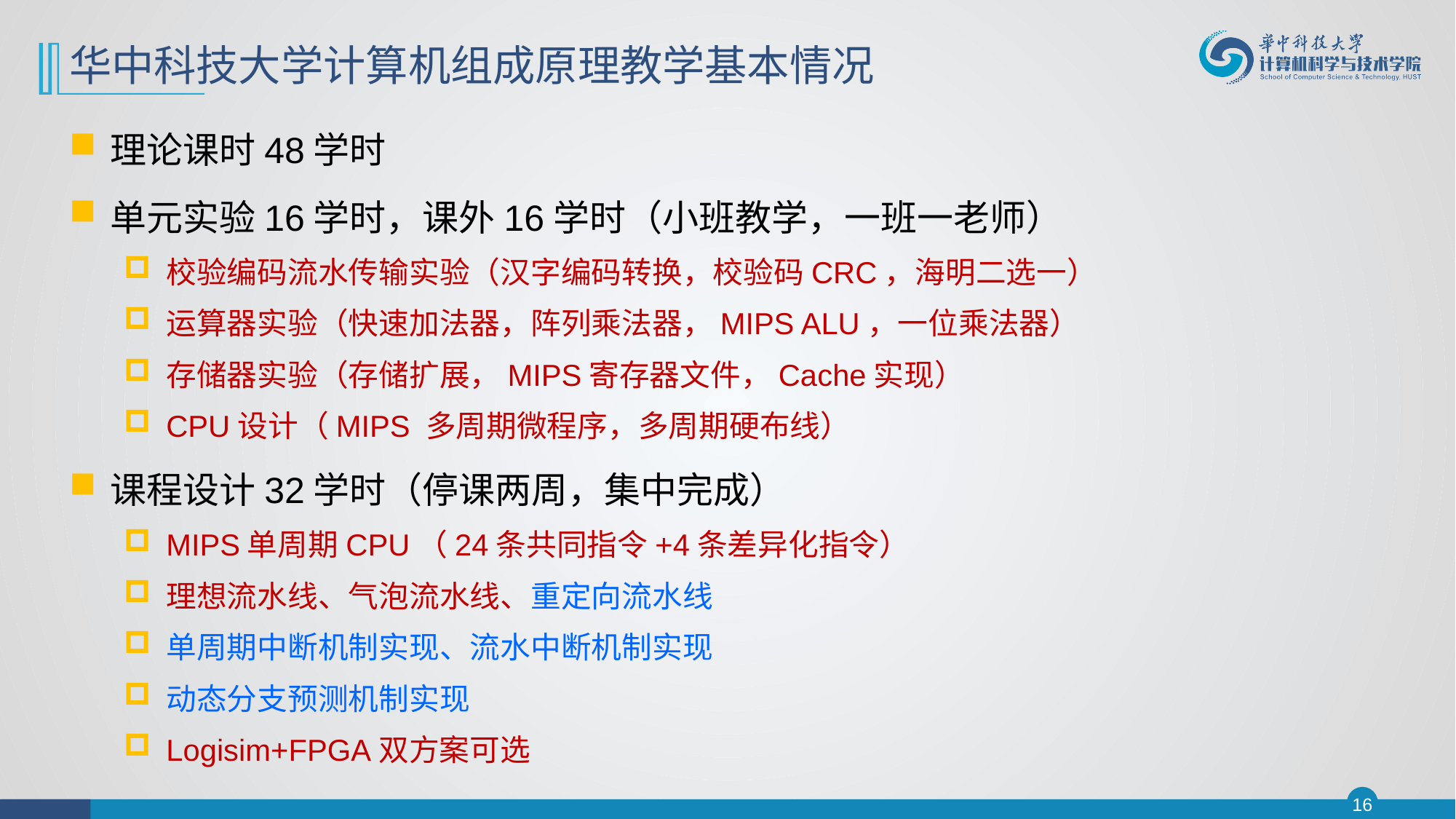

# 华中科技大学计算机组成原理教学基本情况
理论课时48学时
单元实验16学时，课外16学时（小班教学，一班一老师）
校验编码流水传输实验（汉字编码转换，校验码CRC，海明二选一）
运算器实验（快速加法器，阵列乘法器，MIPS ALU，一位乘法器）
存储器实验（存储扩展，MIPS寄存器文件，Cache实现）
CPU设计（MIPS 多周期微程序，多周期硬布线）
课程设计32学时（停课两周，集中完成）
MIPS单周期CPU（24条共同指令+4条差异化指令）
理想流水线、气泡流水线、重定向流水线
单周期中断机制实现、流水中断机制实现
动态分支预测机制实现
Logisim+FPGA双方案可选